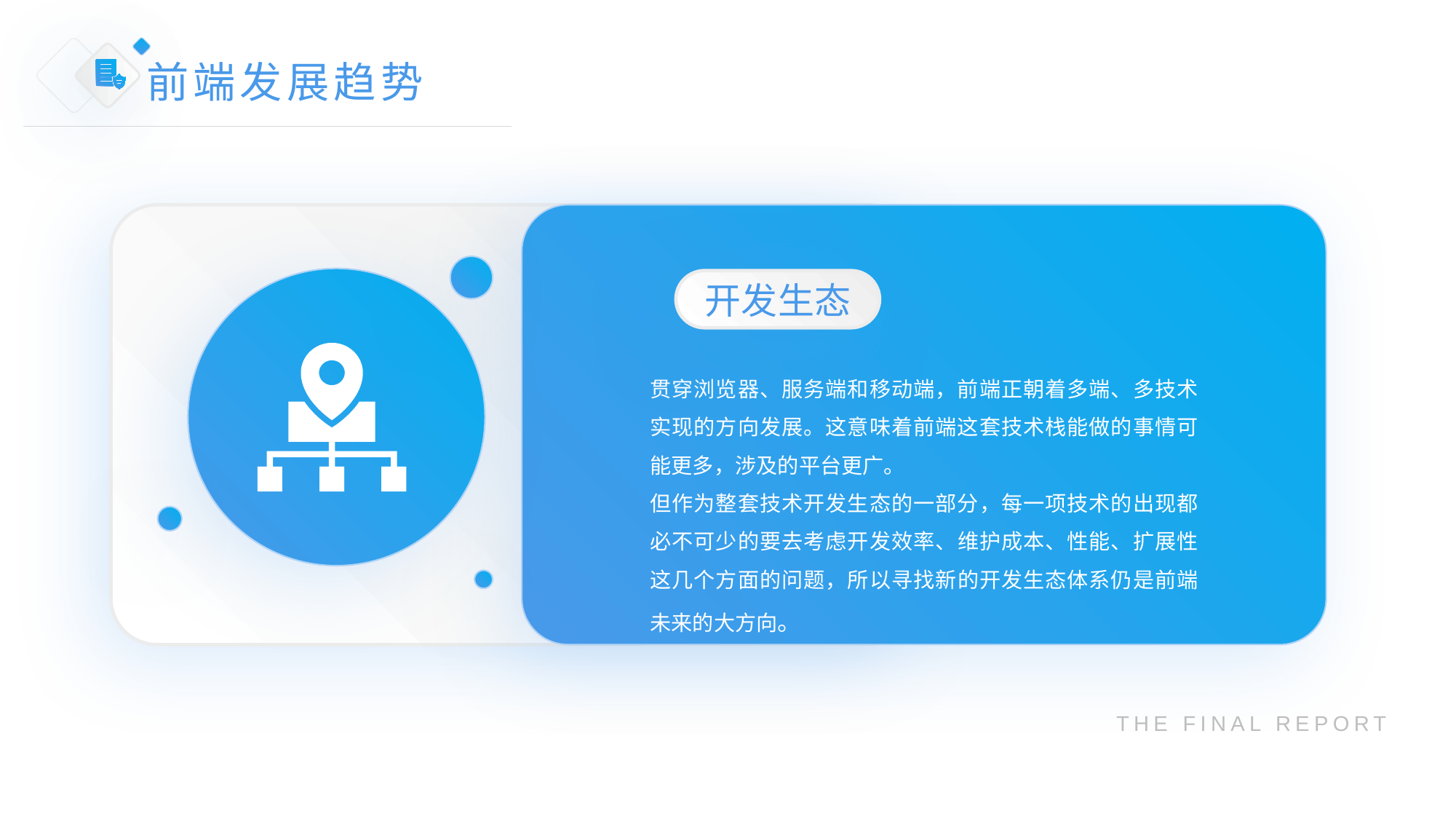

前端发展趋势

开发生态
贯穿浏览器、服务端和移动端，前端正朝着多端、多技术实现的方向发展。这意味着前端这套技术栈能做的事情可能更多，涉及的平台更广。
但作为整套技术开发生态的一部分，每一项技术的出现都必不可少的要去考虑开发效率、维护成本、性能、扩展性这几个方面的问题，所以寻找新的开发生态体系仍是前端未来的大方向。

THE FINAL REPORT